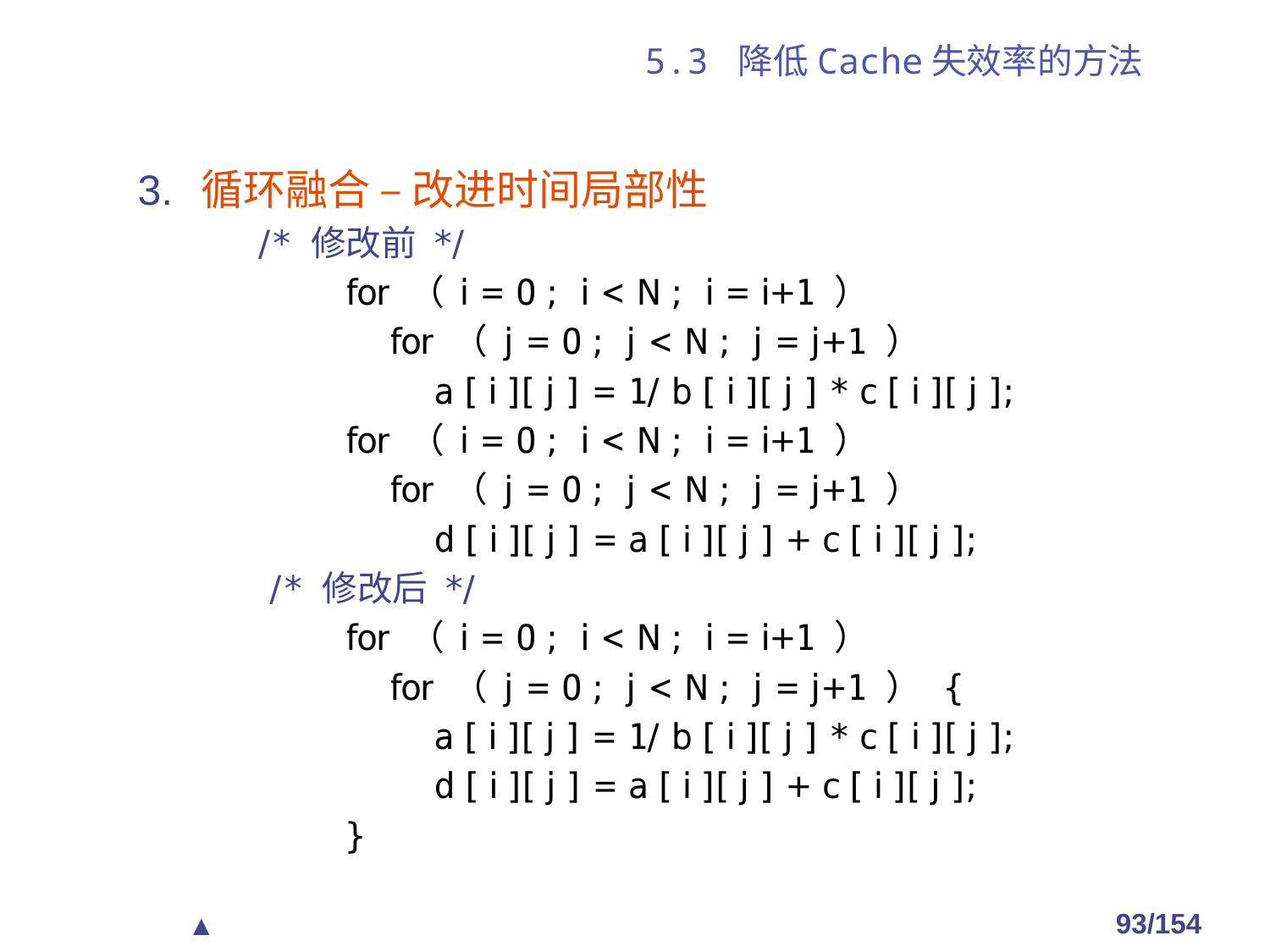

# 5.3 降低Cache失效率的方法
循环融合 – 改进时间局部性
           /* 修改前 */
                   for （ i = 0 ;  i < N ;  i = i+1 ）
                       for （ j = 0 ;  j < N ;  j = j+1 ）
                           a [ i ][ j ] = 1/ b [ i ][ j ] * c [ i ][ j ];
                   for （ i = 0 ;  i < N ;  i = i+1 ）
                       for （ j = 0 ;  j < N ;  j = j+1 ）
                           d [ i ][ j ] = a [ i ][ j ] + c [ i ][ j ];
            /* 修改后 */
                   for （ i = 0 ;  i < N ;  i = i+1 ）
                       for （ j = 0 ;  j < N ;  j = j+1 ）  {
                           a [ i ][ j ] = 1/ b [ i ][ j ] * c [ i ][ j ];
                           d [ i ][ j ] = a [ i ][ j ] + c [ i ][ j ];
                   }